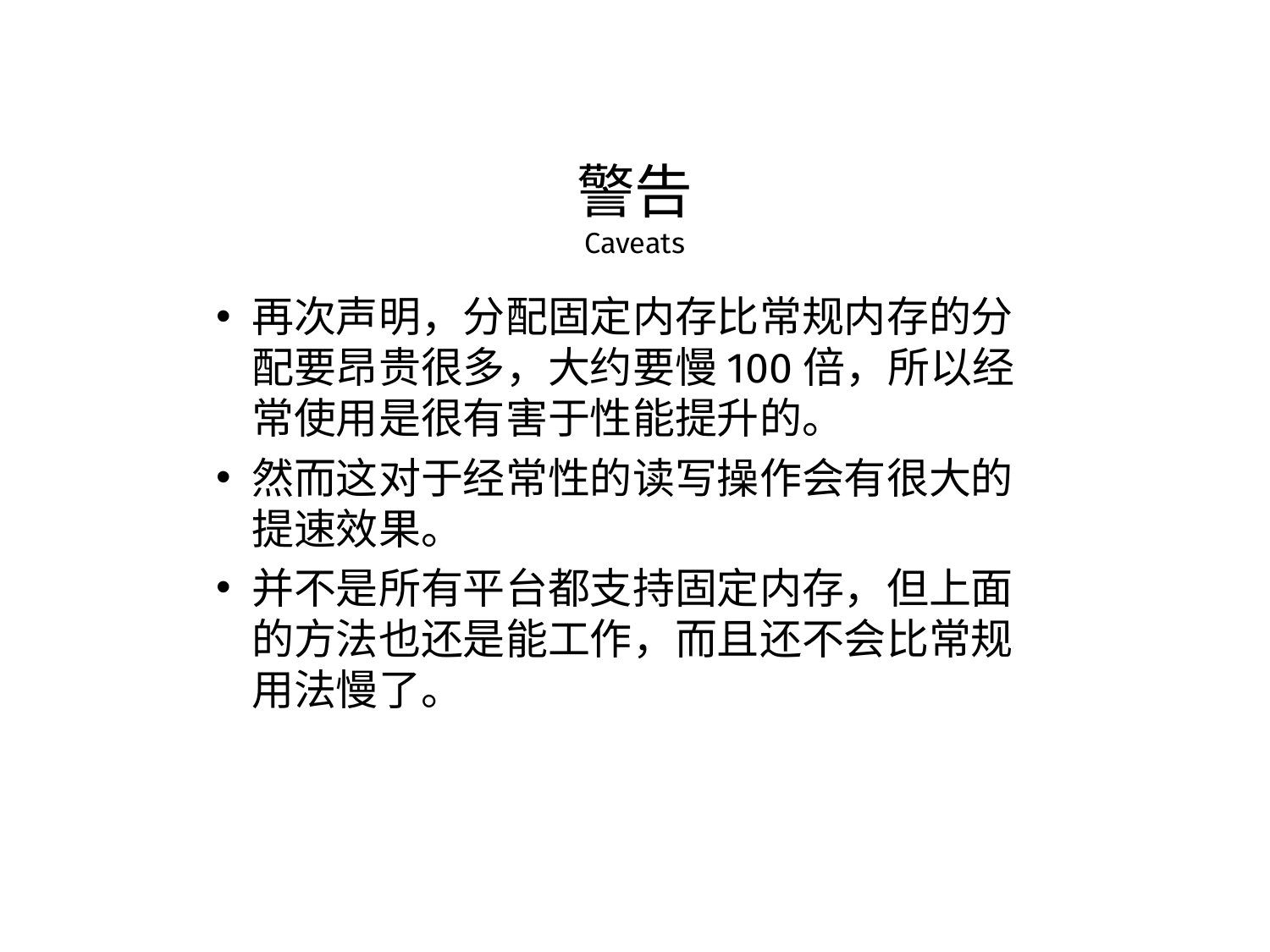

警告
Caveats
再次声明，分配固定内存比常规内存的分配要昂贵很多，大约要慢100倍，所以经常使用是很有害于性能提升的。
然而这对于经常性的读写操作会有很大的提速效果。
并不是所有平台都支持固定内存，但上面的方法也还是能工作，而且还不会比常规用法慢了。